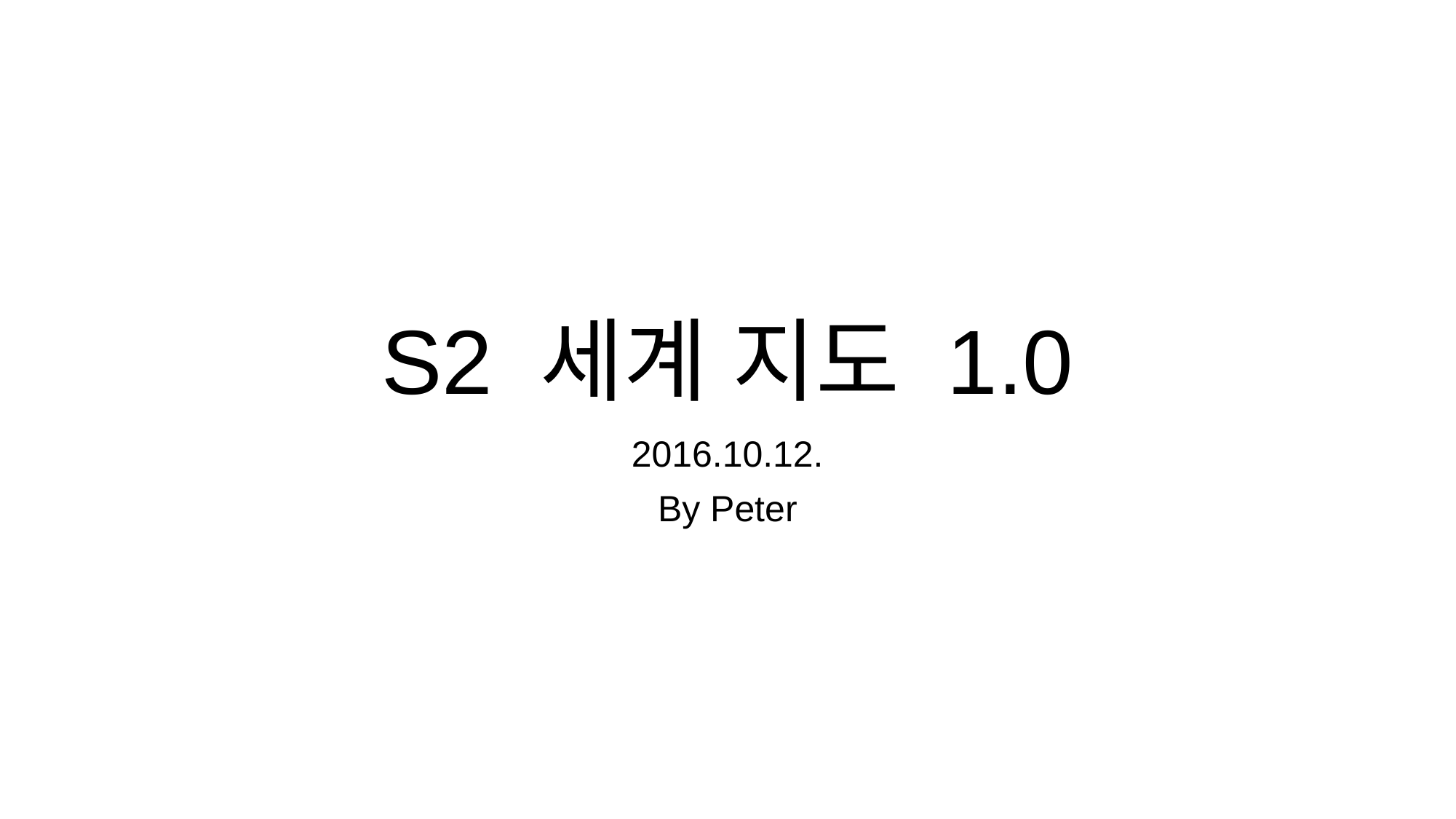

# S2 세계 지도 1.0
2016.10.12.
By Peter